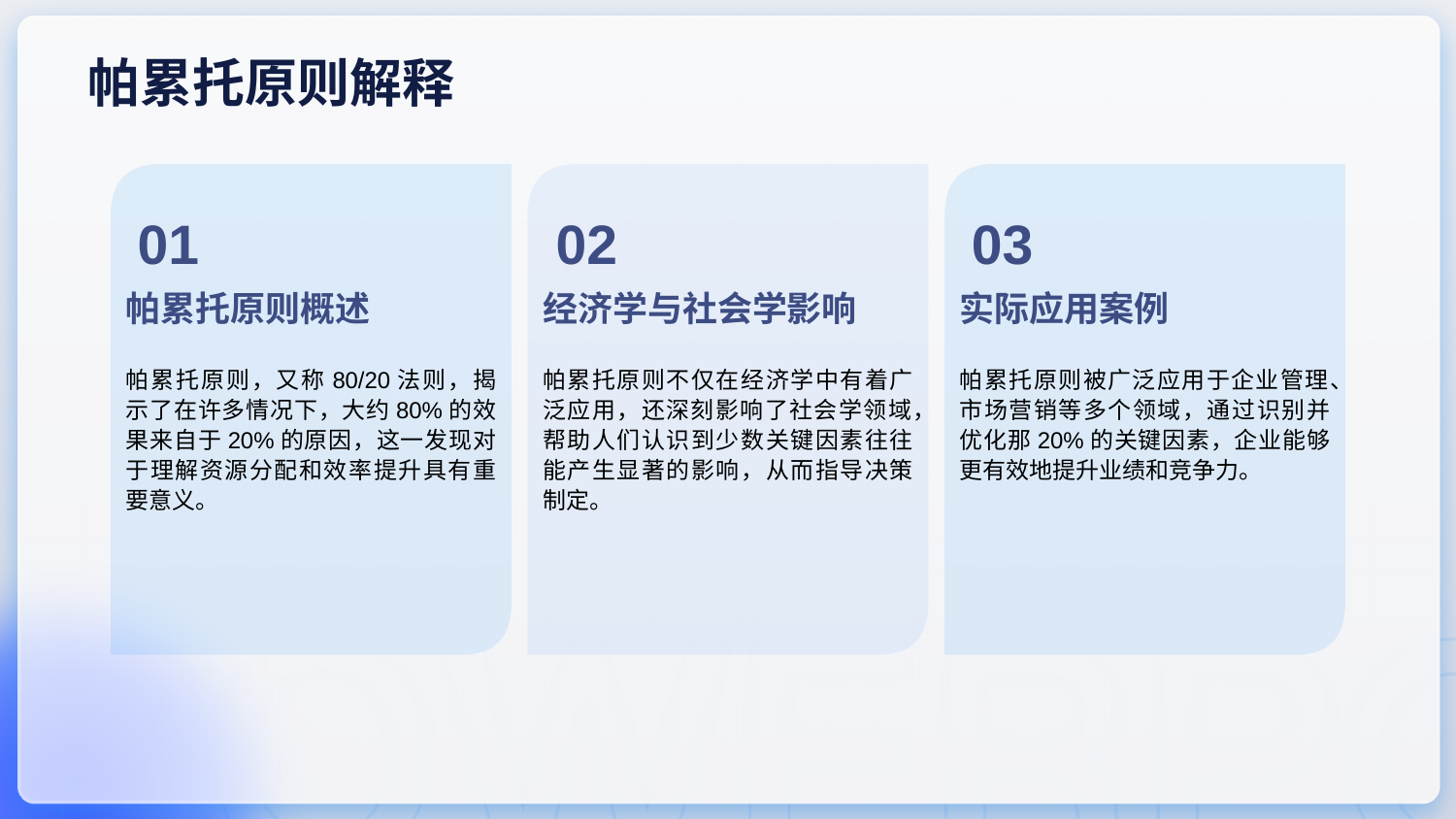

帕累托原则解释

01
02
03
帕累托原则概述
经济学与社会学影响
实际应用案例
帕累托原则，又称80/20法则，揭示了在许多情况下，大约80%的效果来自于20%的原因，这一发现对于理解资源分配和效率提升具有重要意义。
帕累托原则不仅在经济学中有着广泛应用，还深刻影响了社会学领域，帮助人们认识到少数关键因素往往能产生显著的影响，从而指导决策制定。
帕累托原则被广泛应用于企业管理、市场营销等多个领域，通过识别并优化那20%的关键因素，企业能够更有效地提升业绩和竞争力。